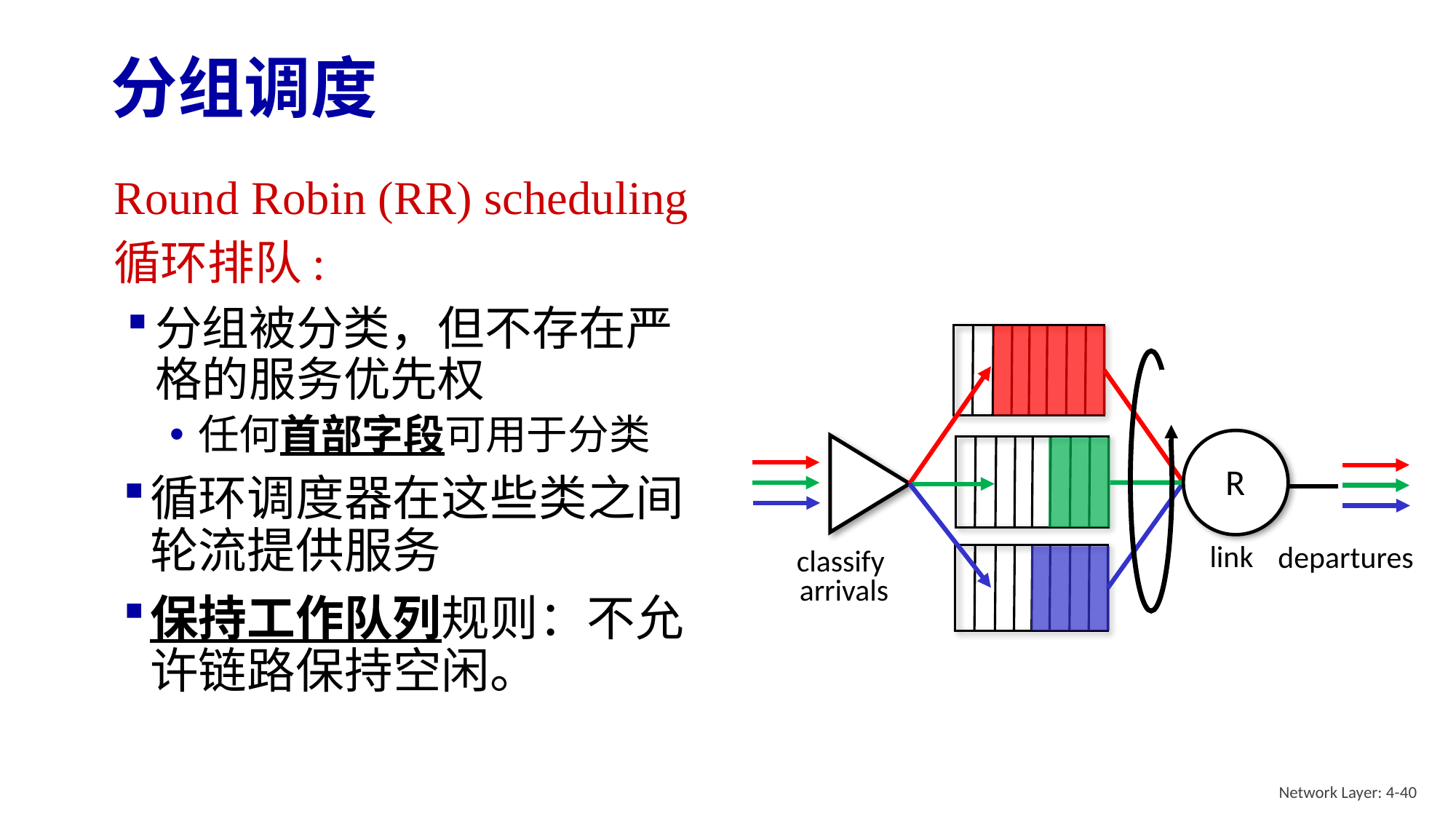

# 分组调度
Round Robin (RR) scheduling
循环排队:
分组被分类，但不存在严格的服务优先权
任何首部字段可用于分类

R
link

循环调度器在这些类之间轮流提供服务
保持工作队列规则：不允许链路保持空闲。
departures
classify
arrivals

Network Layer: 4-40